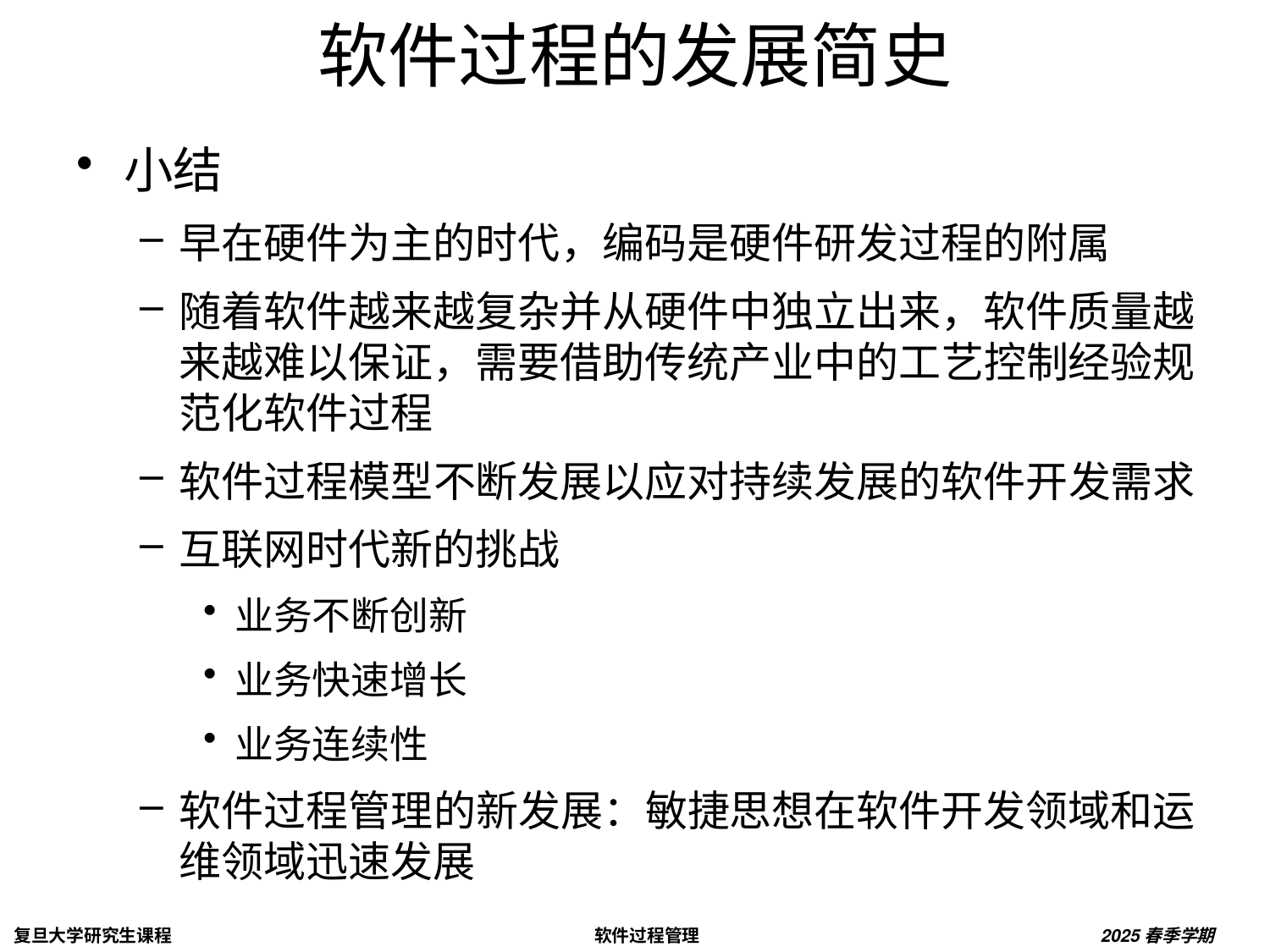

# 软件过程的发展简史
小结
早在硬件为主的时代，编码是硬件研发过程的附属
随着软件越来越复杂并从硬件中独立出来，软件质量越来越难以保证，需要借助传统产业中的工艺控制经验规范化软件过程
软件过程模型不断发展以应对持续发展的软件开发需求
互联网时代新的挑战
业务不断创新
业务快速增长
业务连续性
软件过程管理的新发展：敏捷思想在软件开发领域和运维领域迅速发展